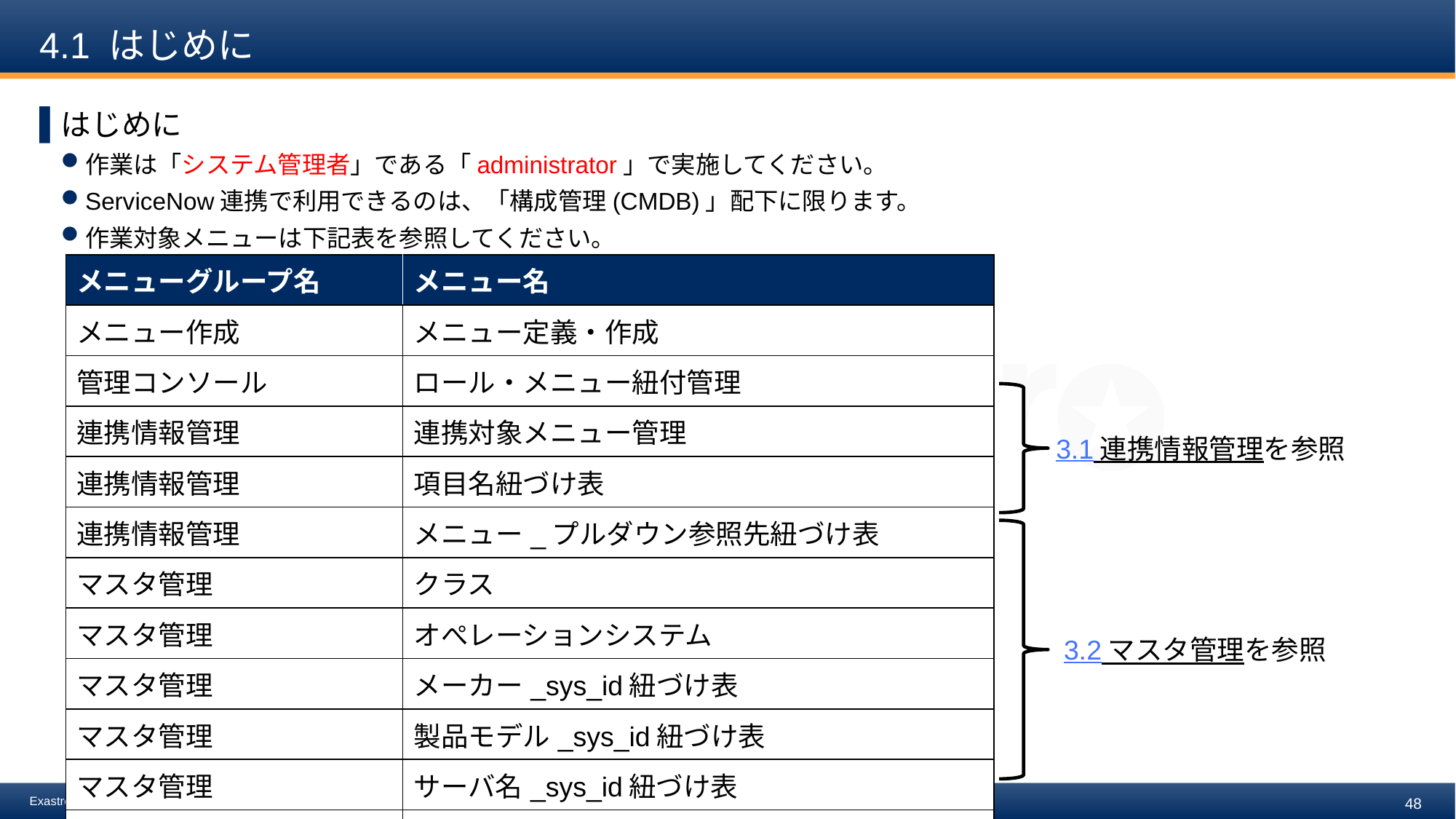

# 4.1 はじめに
はじめに
作業は「システム管理者」である「administrator」で実施してください。
ServiceNow連携で利用できるのは、「構成管理(CMDB)」配下に限ります。
作業対象メニューは下記表を参照してください。

| メニューグループ名 | メニュー名 |
| --- | --- |
| メニュー作成 | メニュー定義・作成 |
| 管理コンソール | ロール・メニュー紐付管理 |
| 連携情報管理 | 連携対象メニュー管理 |
| 連携情報管理 | 項目名紐づけ表 |
| 連携情報管理 | メニュー\_プルダウン参照先紐づけ表 |
| マスタ管理 | クラス |
| マスタ管理 | オぺレーションシステム |
| マスタ管理 | メーカー\_sys\_id紐づけ表 |
| マスタ管理 | 製品モデル\_sys\_id紐づけ表 |
| マスタ管理 | サーバ名\_sys\_id紐づけ表 |
| マスタ管理 | CIリレーションシップタイプ |

3.1 連携情報管理を参照

3.2 マスタ管理を参照